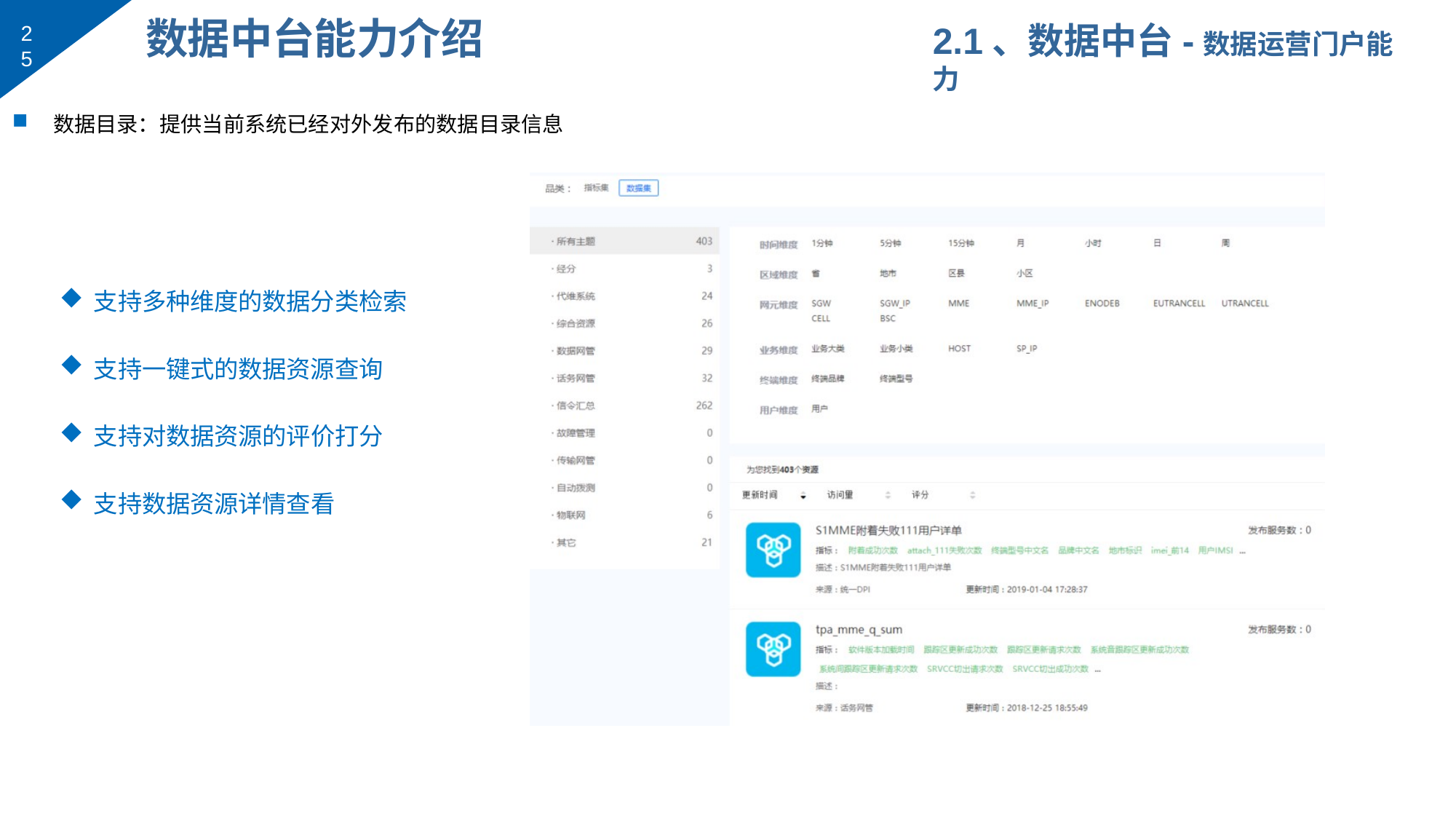

# 数据中台能力介绍
2.1、数据中台-数据运营门户能力
25
数据目录：提供当前系统已经对外发布的数据目录信息

支持多种维度的数据分类检索

支持一键式的数据资源查询

支持对数据资源的评价打分

支持数据资源详情查看